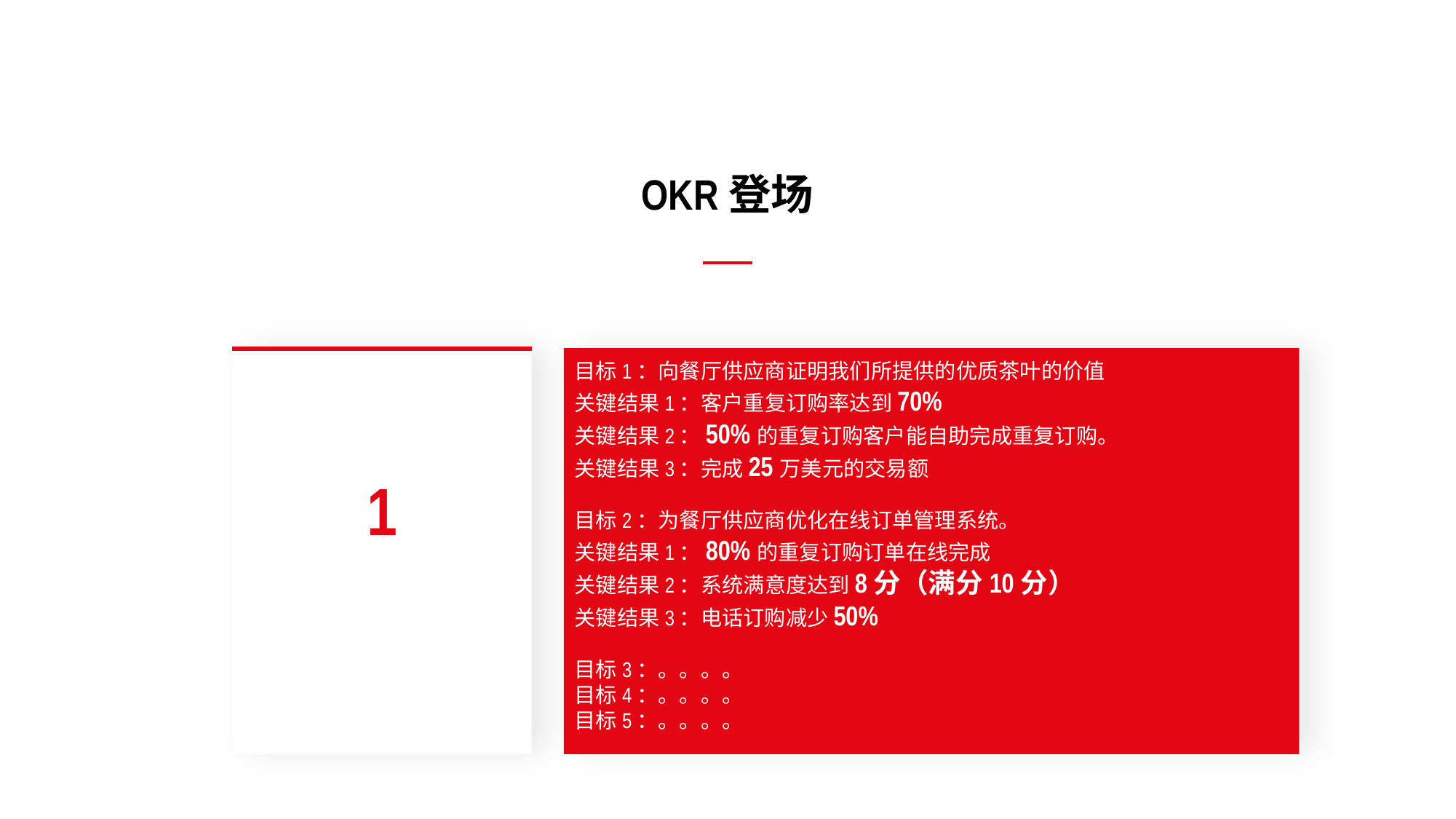

OKR登场

1
目标1：向餐厅供应商证明我们所提供的优质茶叶的价值
关键结果1：客户重复订购率达到70%
关键结果2：50%的重复订购客户能自助完成重复订购。
关键结果3：完成25万美元的交易额

目标2：为餐厅供应商优化在线订单管理系统。
关键结果1：80%的重复订购订单在线完成
关键结果2：系统满意度达到8分（满分10分）
关键结果3：电话订购减少50%

目标3：。。。。
目标4：。。。。
目标5：。。。。